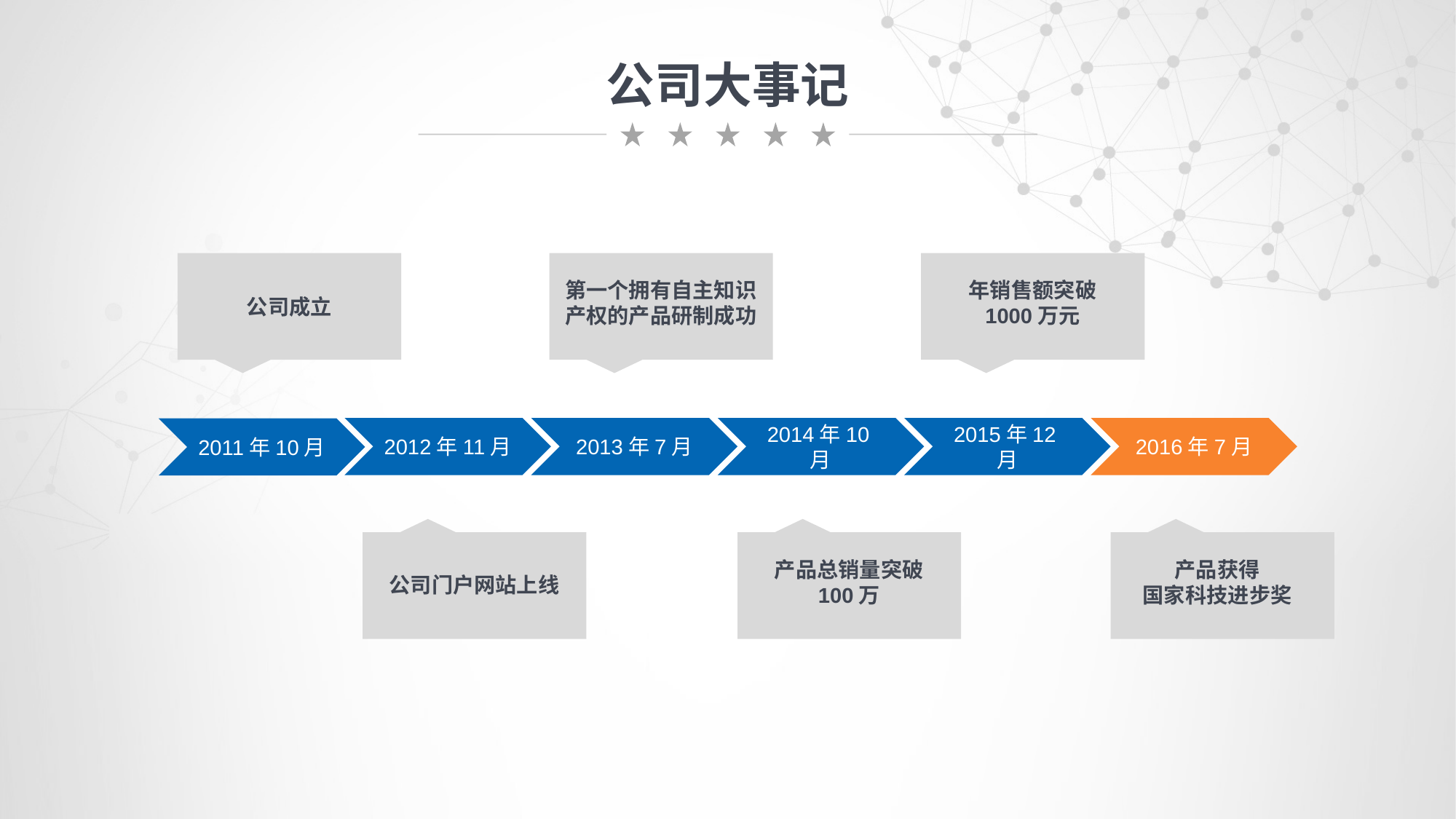

公司大事记

公司成立

第一个拥有自主知识
产权的产品研制成功

年销售额突破
1000万元
2012年11月
2013年7月
2014年10月
2015年12月
2016年7月
2011年10月

公司门户网站上线

产品总销量突破
100万

产品获得
国家科技进步奖